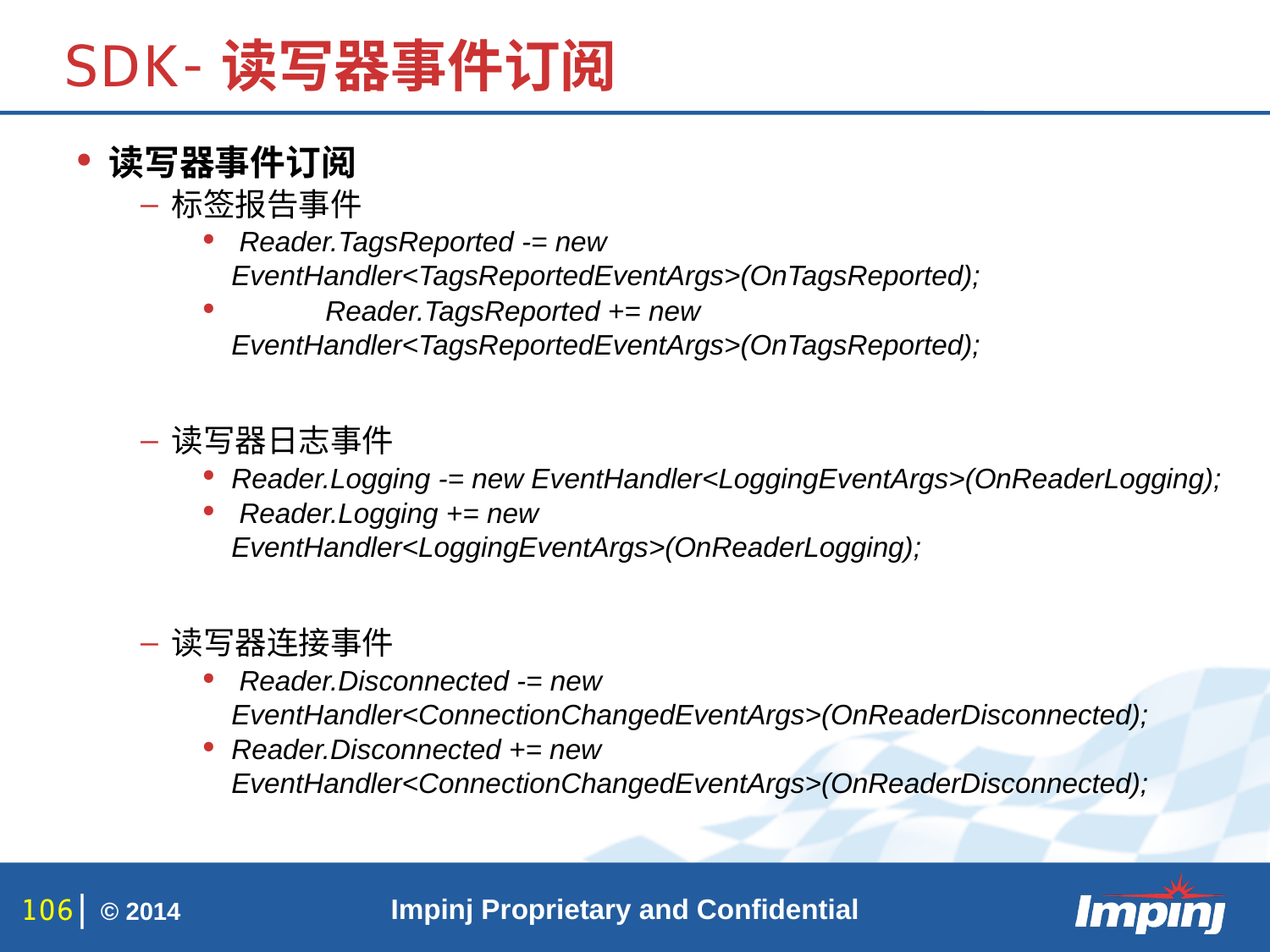

# SDK-读写器事件订阅
读写器事件订阅
标签报告事件
 Reader.TagsReported -= new EventHandler<TagsReportedEventArgs>(OnTagsReported);
            Reader.TagsReported += new EventHandler<TagsReportedEventArgs>(OnTagsReported);

读写器日志事件
Reader.Logging -= new EventHandler<LoggingEventArgs>(OnReaderLogging);
 Reader.Logging += new EventHandler<LoggingEventArgs>(OnReaderLogging);

读写器连接事件
 Reader.Disconnected -= new EventHandler<ConnectionChangedEventArgs>(OnReaderDisconnected);
Reader.Disconnected += new EventHandler<ConnectionChangedEventArgs>(OnReaderDisconnected);